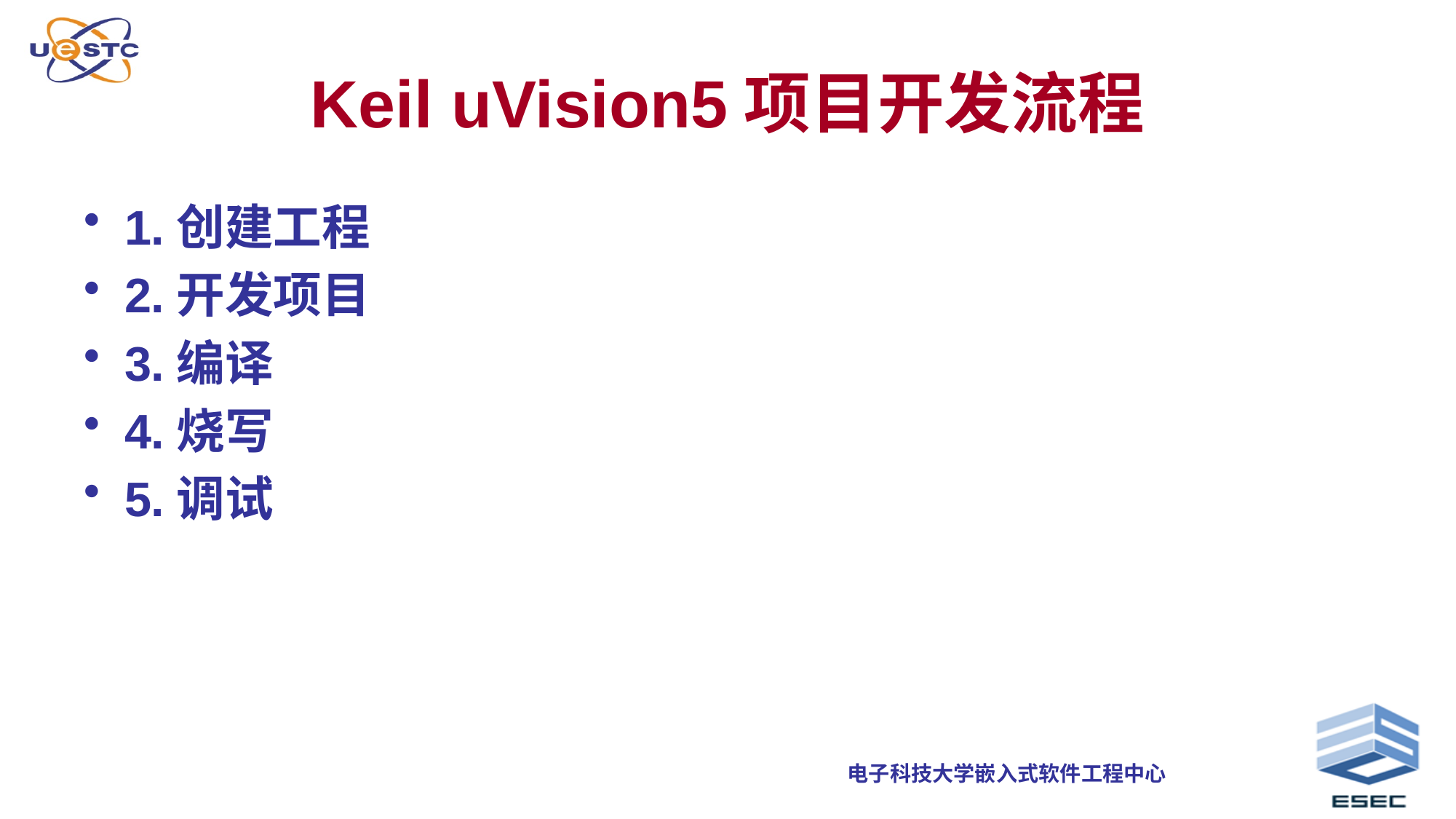

# Keil uVision5项目开发流程
1.创建工程
2.开发项目
3.编译
4.烧写
5.调试